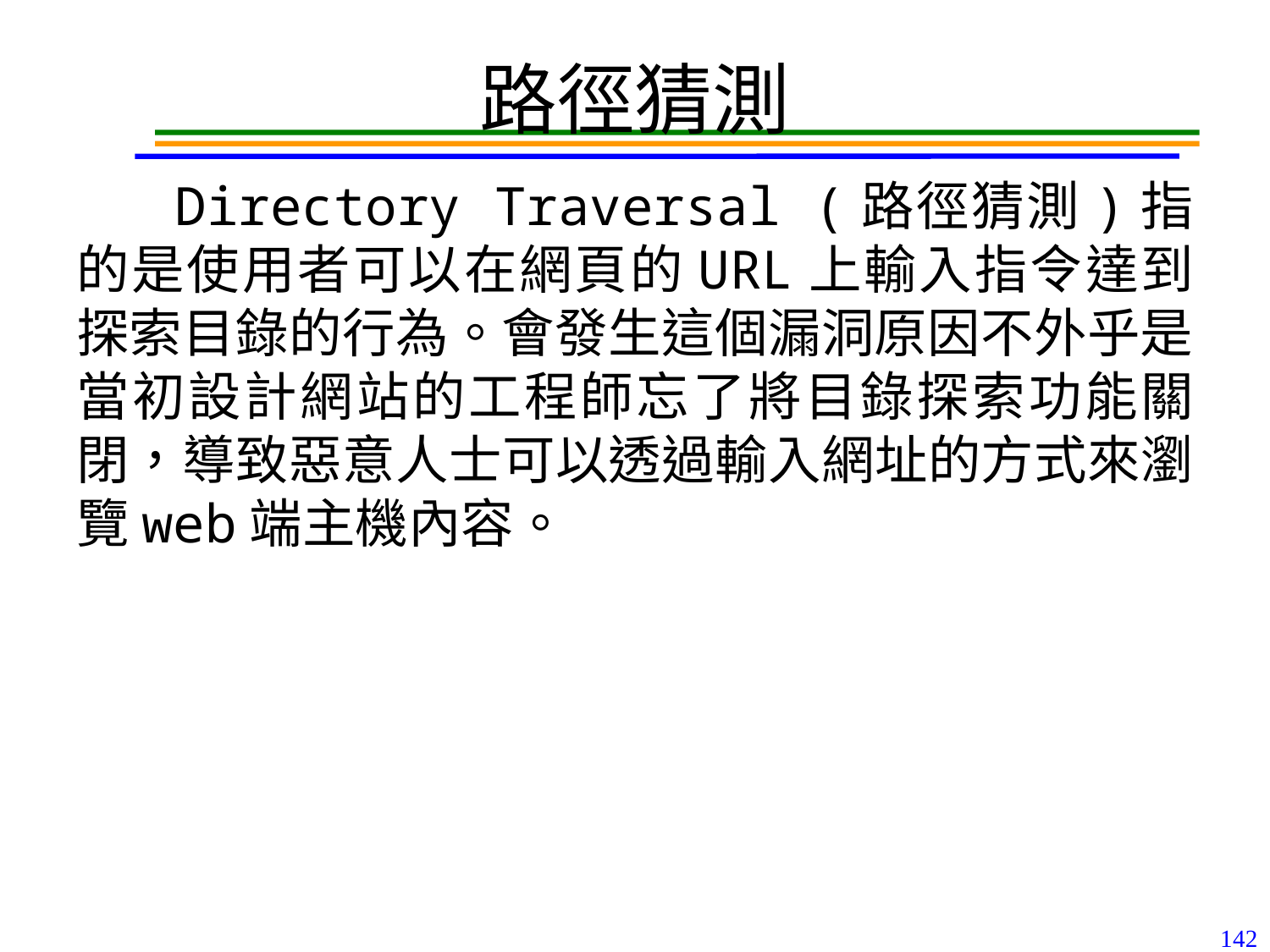

# 路徑猜測
Directory Traversal (路徑猜測)指的是使用者可以在網頁的URL上輸入指令達到探索目錄的行為。會發生這個漏洞原因不外乎是當初設計網站的工程師忘了將目錄探索功能關閉，導致惡意人士可以透過輸入網址的方式來瀏覽web端主機內容。

142